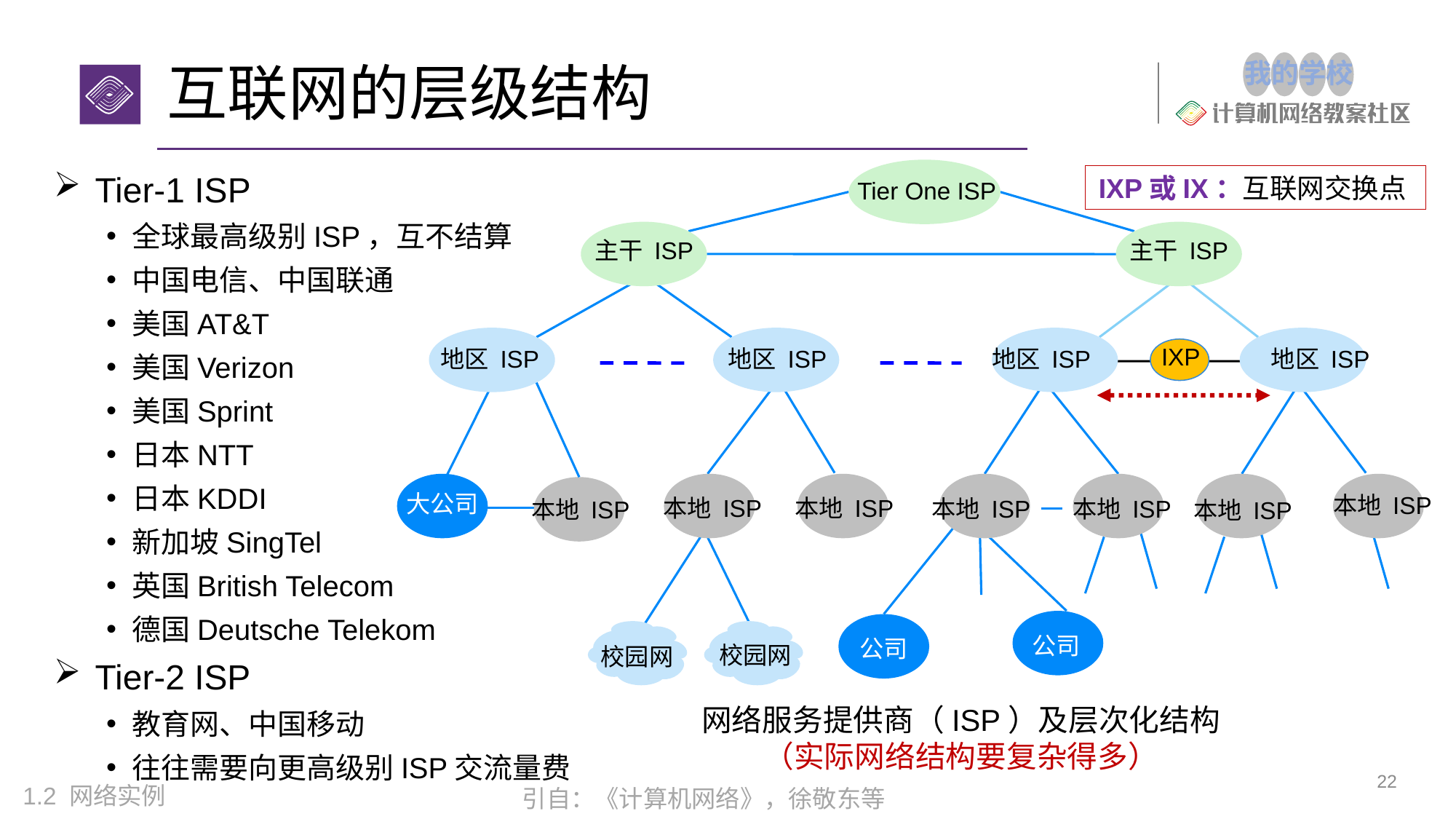

# 互联网的层级结构

Tier One ISP

主干 ISP
主干 ISP

IXP
地区 ISP
地区 ISP
地区 ISP
地区 ISP

大公司
本地 ISP
本地 ISP
本地 ISP
本地 ISP
本地 ISP
本地 ISP
本地 ISP

公司
校园网
校园网
Tier-1 ISP
全球最高级别ISP，互不结算
中国电信、中国联通
美国AT&T
美国Verizon
美国Sprint
日本NTT
日本KDDI
新加坡SingTel
英国British Telecom
德国Deutsche Telekom
Tier-2 ISP
教育网、中国移动
往往需要向更高级别ISP交流量费
IXP或IX：互联网交换点

公司
网络服务提供商（ISP）及层次化结构
（实际网络结构要复杂得多）
22
1.2 网络实例
引自：《计算机网络》，徐敬东等